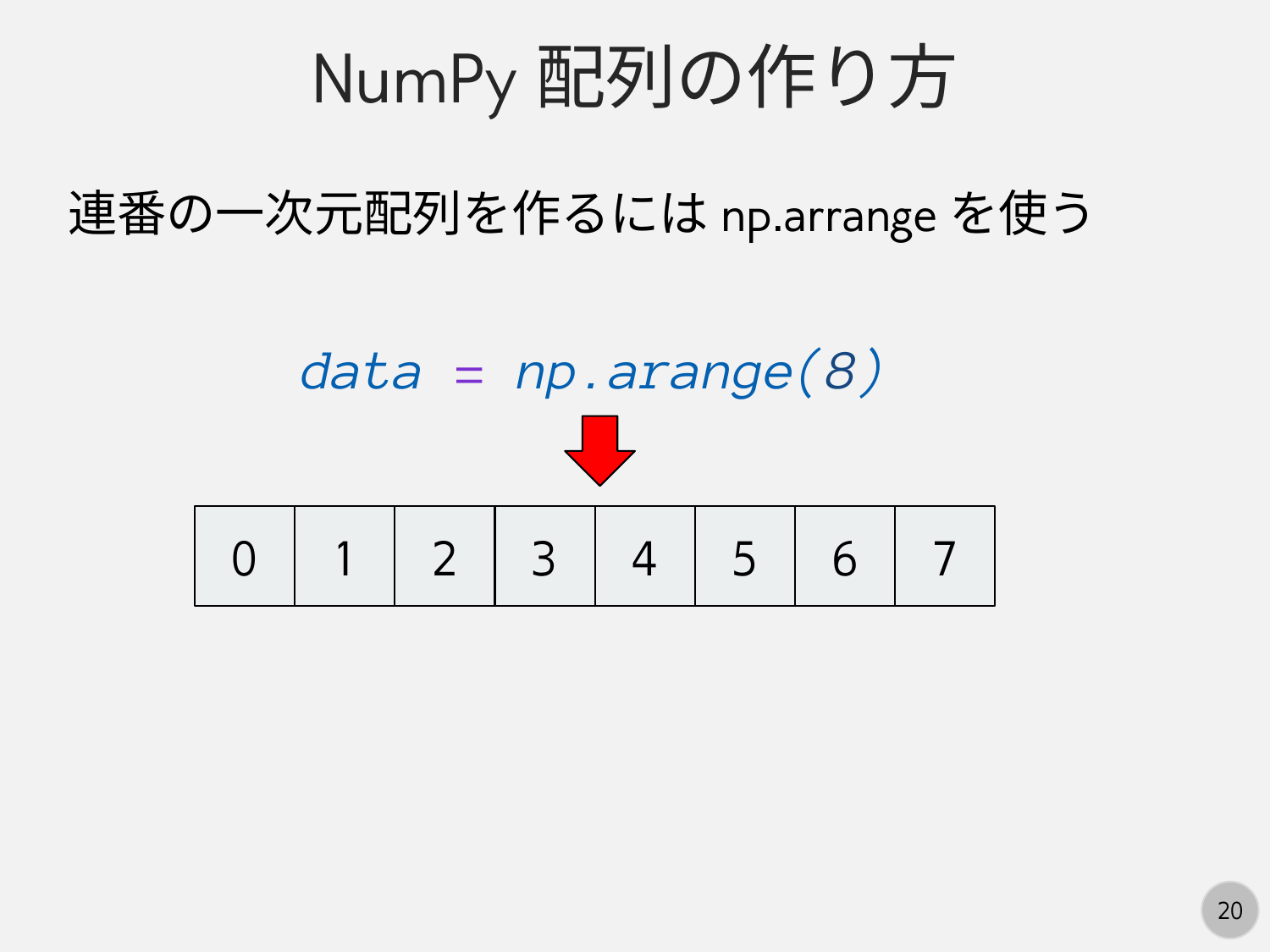

NumPy配列の作り方
連番の一次元配列を作るにはnp.arrangeを使う
data = np.arange(8)

0
1
2
3
4
5
6
7